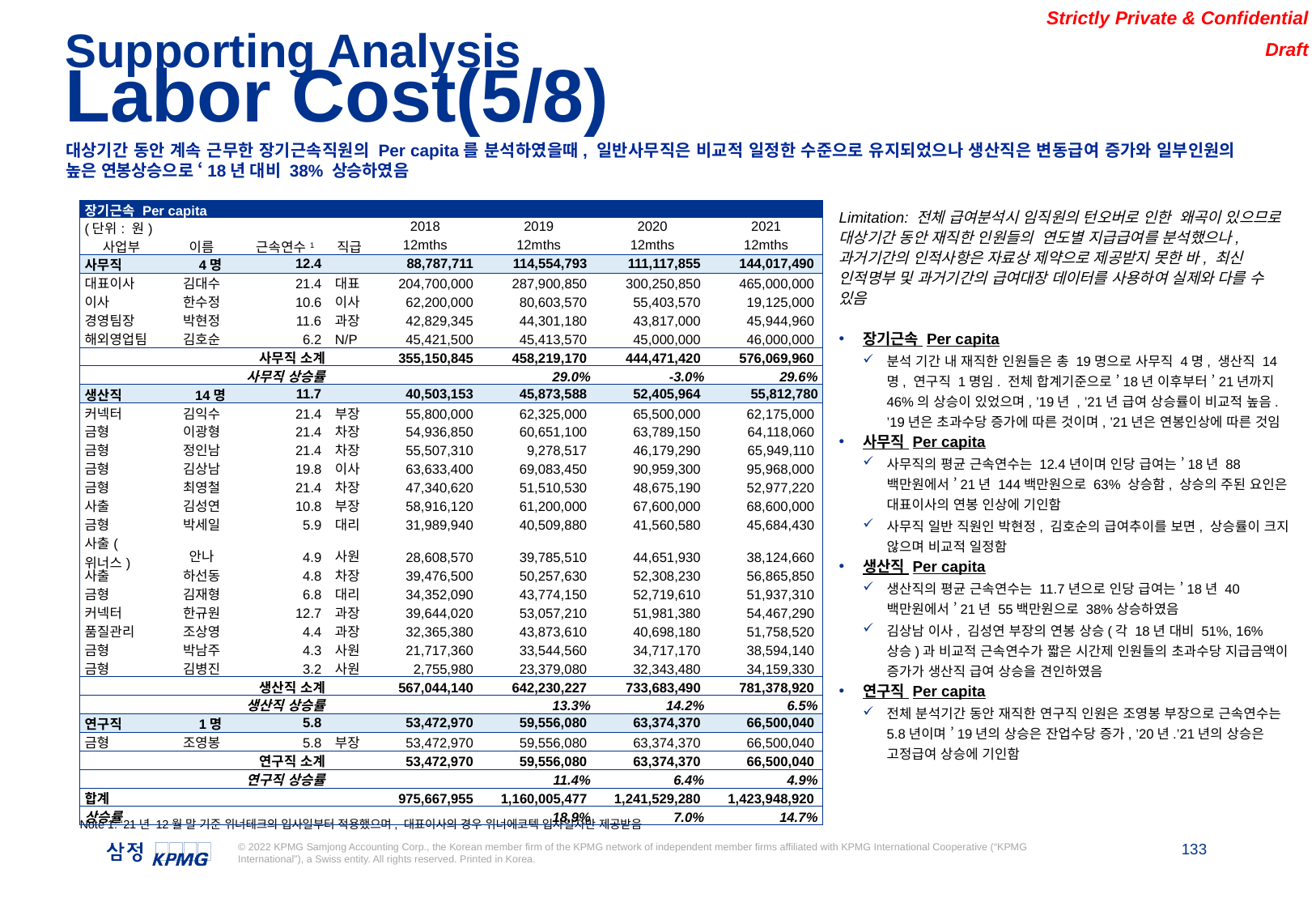

Supporting Analysis
Labor Cost(5/8)
대상기간 동안 계속 근무한 장기근속직원의 Per capita를 분석하였을때, 일반사무직은 비교적 일정한 수준으로 유지되었으나 생산직은 변동급여 증가와 일부인원의 높은 연봉상승으로 ‘18년 대비 38% 상승하였음
Limitation: 전체 급여분석시 임직원의 턴오버로 인한  왜곡이 있으므로 대상기간 동안 재직한 인원들의  연도별 지급급여를 분석했으나, 과거기간의 인적사항은 자료상 제약으로 제공받지 못한 바, 최신 인적명부 및 과거기간의 급여대장 데이터를 사용하여 실제와 다를 수 있음

장기근속 Per capita
분석 기간 내 재직한 인원들은 총 19명으로 사무직 4명, 생산직 14명, 연구직 1명임. 전체 합계기준으로 ’18년 이후부터 ’21년까지 46%의 상승이 있었으며, ’19년 , ’21년 급여 상승률이 비교적 높음. ’19년은 초과수당 증가에 따른 것이며, ’21년은 연봉인상에 따른 것임
사무직 Per capita
사무직의 평균 근속연수는 12.4년이며 인당 급여는 ’18년 88백만원에서 ’21년 144백만원으로 63% 상승함, 상승의 주된 요인은 대표이사의 연봉 인상에 기인함
사무직 일반 직원인 박현정, 김호순의 급여추이를 보면, 상승률이 크지 않으며 비교적 일정함
생산직 Per capita
생산직의 평균 근속연수는 11.7년으로 인당 급여는 ’18년 40백만원에서 ’21년 55백만원으로 38%상승하였음
김상남 이사, 김성연 부장의 연봉 상승(각 18년 대비 51%, 16%상승)과 비교적 근속연수가 짧은 시간제 인원들의 초과수당 지급금액이 증가가 생산직 급여 상승을 견인하였음
연구직 Per capita
전체 분석기간 동안 재직한 연구직 인원은 조영봉 부장으로 근속연수는 5.8년이며 ’19년의 상승은 잔업수당 증가, ’20년.’21년의 상승은 고정급여 상승에 기인함

| 장기근속 Per capita |  |  |  |  |  |  |  |
| --- | --- | --- | --- | --- | --- | --- | --- |
| (단위: 원) |  |  |  | 2018 | 2019 | 2020 | 2021 |
| 사업부 | 이름 | 근속연수1 | 직급 | 12mths | 12mths | 12mths | 12mths |
| 사무직 | 4명 | 12.4 |  | 88,787,711 | 114,554,793 | 111,117,855 | 144,017,490 |
| 대표이사 | 김대수 | 21.4 | 대표 | 204,700,000 | 287,900,850 | 300,250,850 | 465,000,000 |
| 이사 | 한수정 | 10.6 | 이사 | 62,200,000 | 80,603,570 | 55,403,570 | 19,125,000 |
| 경영팀장 | 박현정 | 11.6 | 과장 | 42,829,345 | 44,301,180 | 43,817,000 | 45,944,960 |
| 해외영업팀 | 김호순 | 6.2 | N/P | 45,421,500 | 45,413,570 | 45,000,000 | 46,000,000 |
|  | 사무직 소계 |  |  | 355,150,845 | 458,219,170 | 444,471,420 | 576,069,960 |
|  | 사무직 상승률 |  |  |  | 29.0% | -3.0% | 29.6% |
| 생산직 | 14명 | 11.7 |  | 40,503,153 | 45,873,588 | 52,405,964 | 55,812,780 |
| 커넥터 | 김익수 | 21.4 | 부장 | 55,800,000 | 62,325,000 | 65,500,000 | 62,175,000 |
| 금형 | 이광형 | 21.4 | 차장 | 54,936,850 | 60,651,100 | 63,789,150 | 64,118,060 |
| 금형 | 정인남 | 21.4 | 차장 | 55,507,310 | 9,278,517 | 46,179,290 | 65,949,110 |
| 금형 | 김상남 | 19.8 | 이사 | 63,633,400 | 69,083,450 | 90,959,300 | 95,968,000 |
| 금형 | 최영철 | 21.4 | 차장 | 47,340,620 | 51,510,530 | 48,675,190 | 52,977,220 |
| 사출 | 김성연 | 10.8 | 부장 | 58,916,120 | 61,200,000 | 67,600,000 | 68,600,000 |
| 금형 | 박세일 | 5.9 | 대리 | 31,989,940 | 40,509,880 | 41,560,580 | 45,684,430 |
| 사출(위너스) | 안나 | 4.9 | 사원 | 28,608,570 | 39,785,510 | 44,651,930 | 38,124,660 |
| 사출 | 하선동 | 4.8 | 차장 | 39,476,500 | 50,257,630 | 52,308,230 | 56,865,850 |
| 금형 | 김재형 | 6.8 | 대리 | 34,352,090 | 43,774,150 | 52,719,610 | 51,937,310 |
| 커넥터 | 한규원 | 12.7 | 과장 | 39,644,020 | 53,057,210 | 51,981,380 | 54,467,290 |
| 품질관리 | 조상영 | 4.4 | 과장 | 32,365,380 | 43,873,610 | 40,698,180 | 51,758,520 |
| 금형 | 박남주 | 4.3 | 사원 | 21,717,360 | 33,544,560 | 34,717,170 | 38,594,140 |
| 금형 | 김병진 | 3.2 | 사원 | 2,755,980 | 23,379,080 | 32,343,480 | 34,159,330 |
|  | 생산직 소계 |  |  | 567,044,140 | 642,230,227 | 733,683,490 | 781,378,920 |
|  | 생산직 상승률 |  |  |  | 13.3% | 14.2% | 6.5% |
| 연구직 | 1명 | 5.8 |  | 53,472,970 | 59,556,080 | 63,374,370 | 66,500,040 |
| 금형 | 조영봉 | 5.8 | 부장 | 53,472,970 | 59,556,080 | 63,374,370 | 66,500,040 |
|  | 연구직 소계 |  |  | 53,472,970 | 59,556,080 | 63,374,370 | 66,500,040 |
|  | 연구직 상승률 |  |  |  | 11.4% | 6.4% | 4.9% |
| 합계 |  |  |  | 975,667,955 | 1,160,005,477 | 1,241,529,280 | 1,423,948,920 |
| 상승률 |  |  |  |  | 18.9% | 7.0% | 14.7% |
Note 1: ‘21년 12월 말 기준 위너테크의 입사일부터 적용했으며, 대표이사의 경우 위너에코텍 입사일자만 제공받음